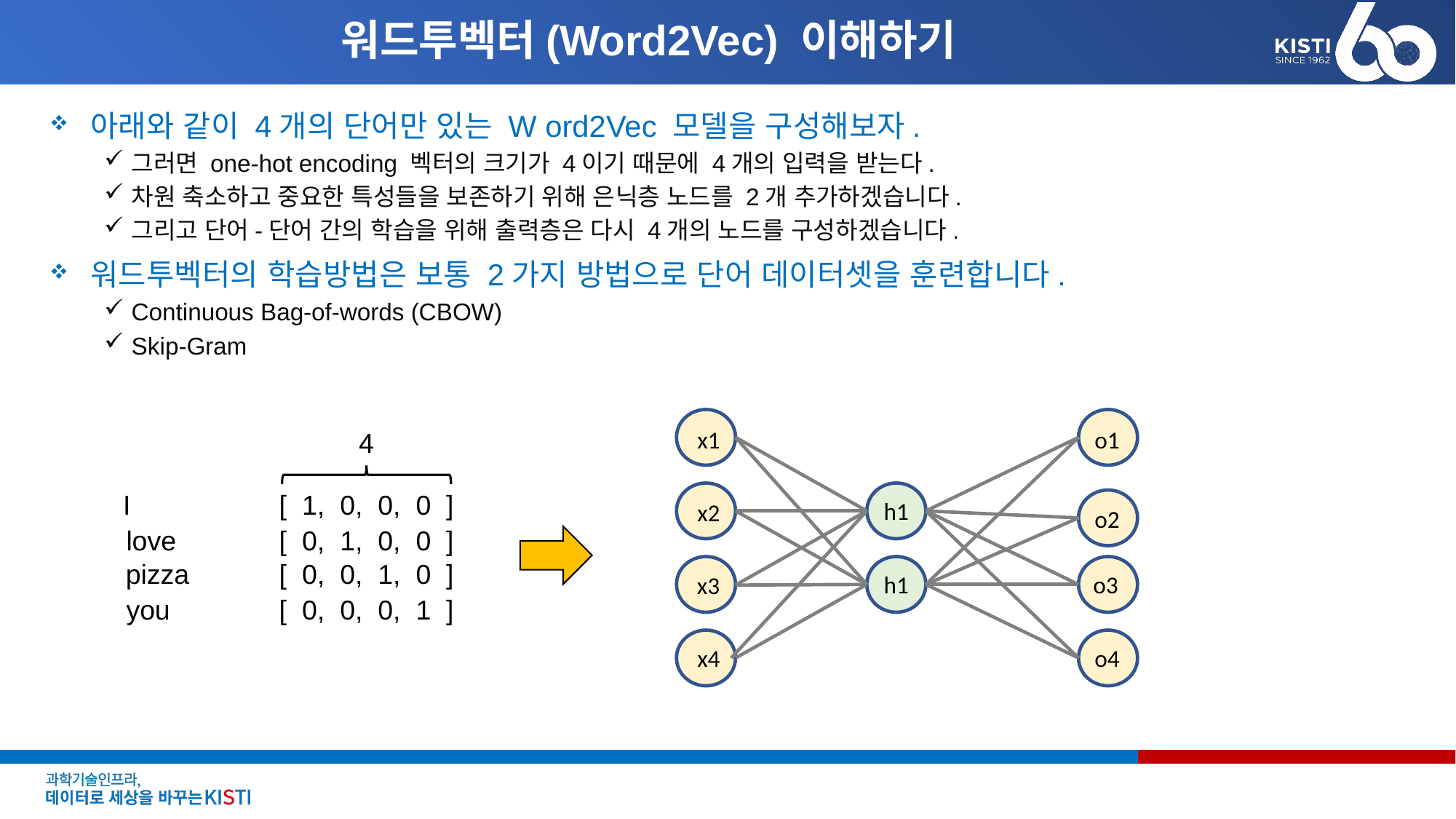

# 워드투벡터(Word2Vec) 이해하기
아래와 같이 4개의 단어만 있는 W ord2Vec 모델을 구성해보자.
그러면 one-hot encoding 벡터의 크기가 4이기 때문에 4개의 입력을 받는다.
차원 축소하고 중요한 특성들을 보존하기 위해 은닉층 노드를 2개 추가하겠습니다.
그리고 단어-단어 간의 학습을 위해 출력층은 다시 4개의 노드를 구성하겠습니다.
워드투벡터의 학습방법은 보통 2가지 방법으로 단어 데이터셋을 훈련합니다.
Continuous Bag-of-words (CBOW)
Skip-Gram

x1
x2
x3
x4

h1

h1

o1

o2

o3

o4

4
I
[  1,  0,  0,  0  ]
love
[  0,  1,  0,  0  ]
pizza
[  0,  0,  1,  0  ]
you
[  0,  0,  0,  1  ]